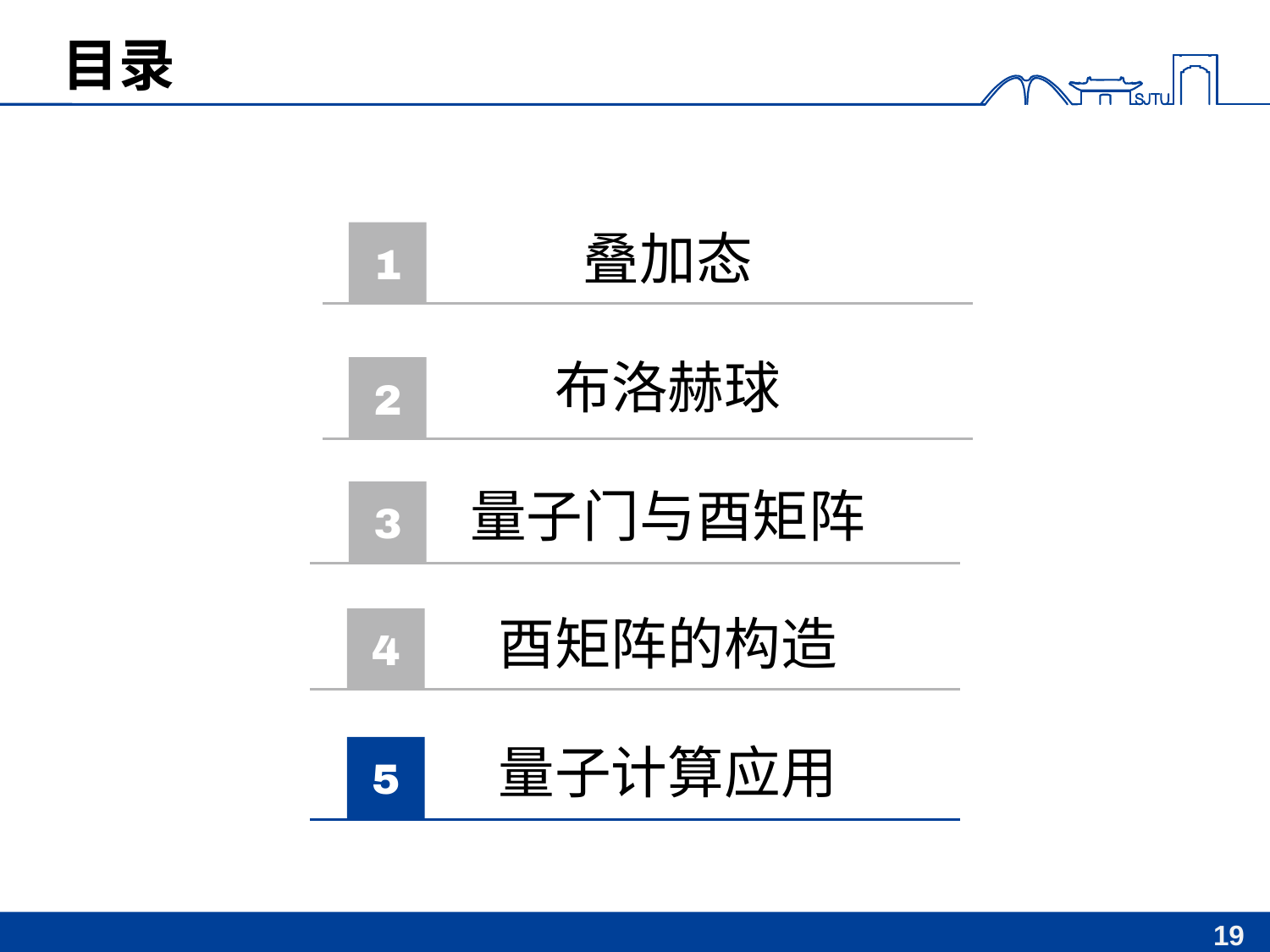

# 目录
叠加态
1

布洛赫球
2

量子门与酉矩阵
3

酉矩阵的构造
4

量子计算应用
5